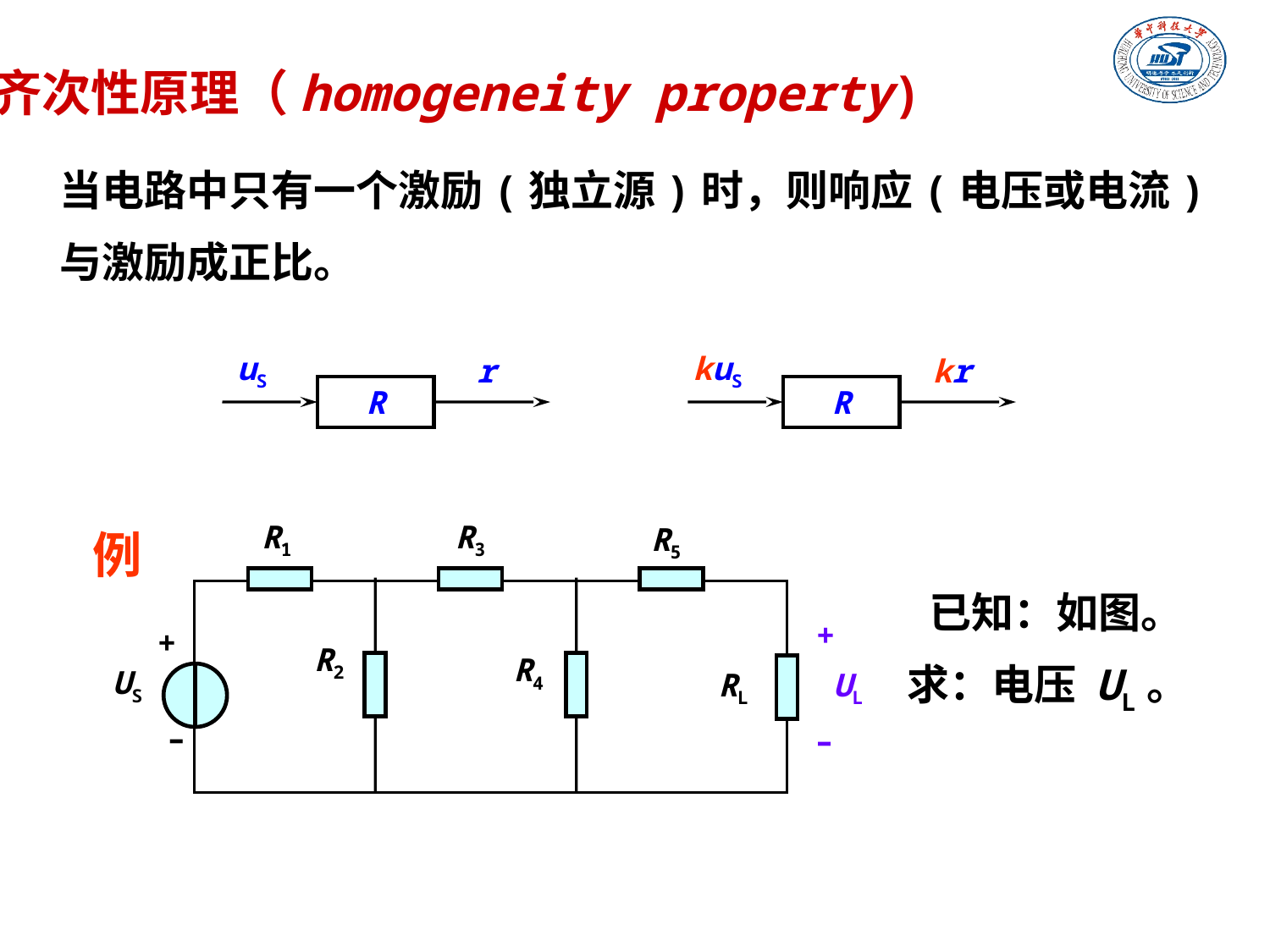

齐次性原理（homogeneity property)
当电路中只有一个激励(独立源)时，则响应(电压或电流)
与激励成正比。
uS
r
R

kuS
kr
R

R1
R3
R5
例

+
UL
–
+
R2
R4
US
RL

–
已知：如图。
求：电压 UL。